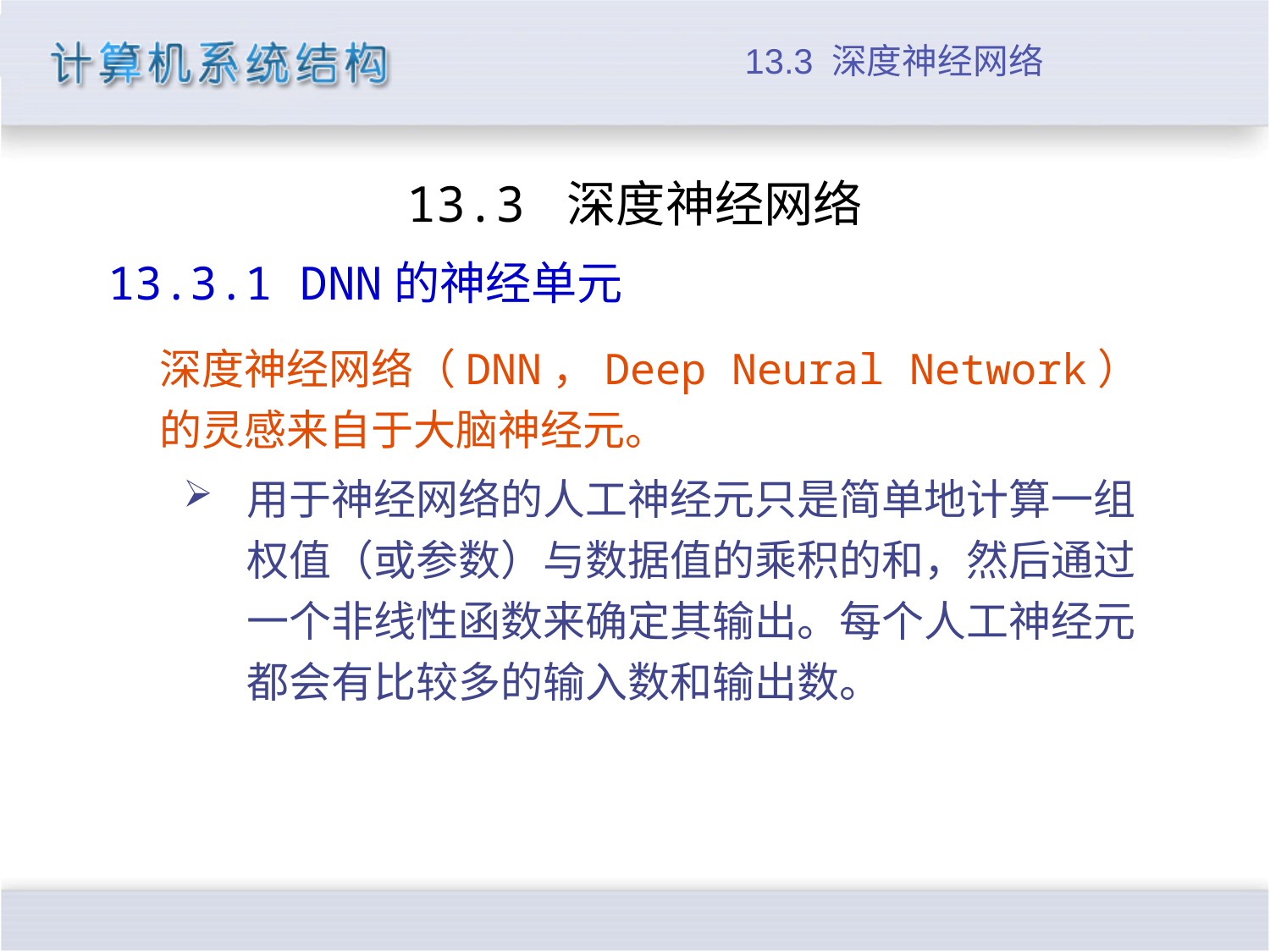

# 13.3 深度神经网络
13.3 深度神经网络
13.3.1 DNN的神经单元
深度神经网络（DNN，Deep Neural Network）的灵感来自于大脑神经元。
用于神经网络的人工神经元只是简单地计算一组权值（或参数）与数据值的乘积的和，然后通过一个非线性函数来确定其输出。每个人工神经元都会有比较多的输入数和输出数。